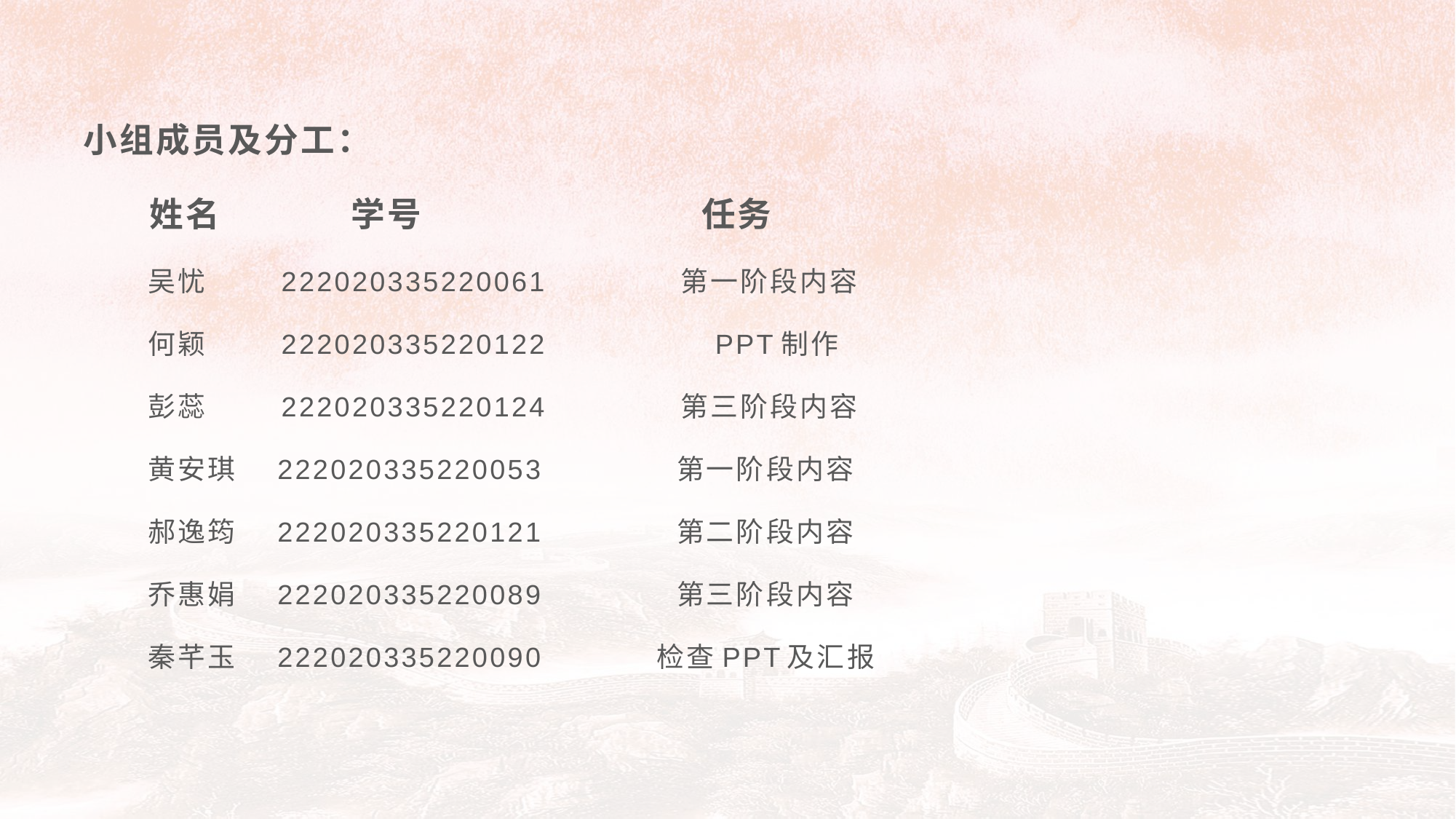

小组成员及分工：
      姓名             学号                            任务
       吴忧        222020335220061             第一阶段内容
       何颖        222020335220122                 PPT制作
       彭蕊        222020335220124             第三阶段内容
       黄安琪    222020335220053             第一阶段内容
       郝逸筠    222020335220121             第二阶段内容
       乔惠娟    222020335220089             第三阶段内容
       秦芊玉    222020335220090           检查PPT及汇报